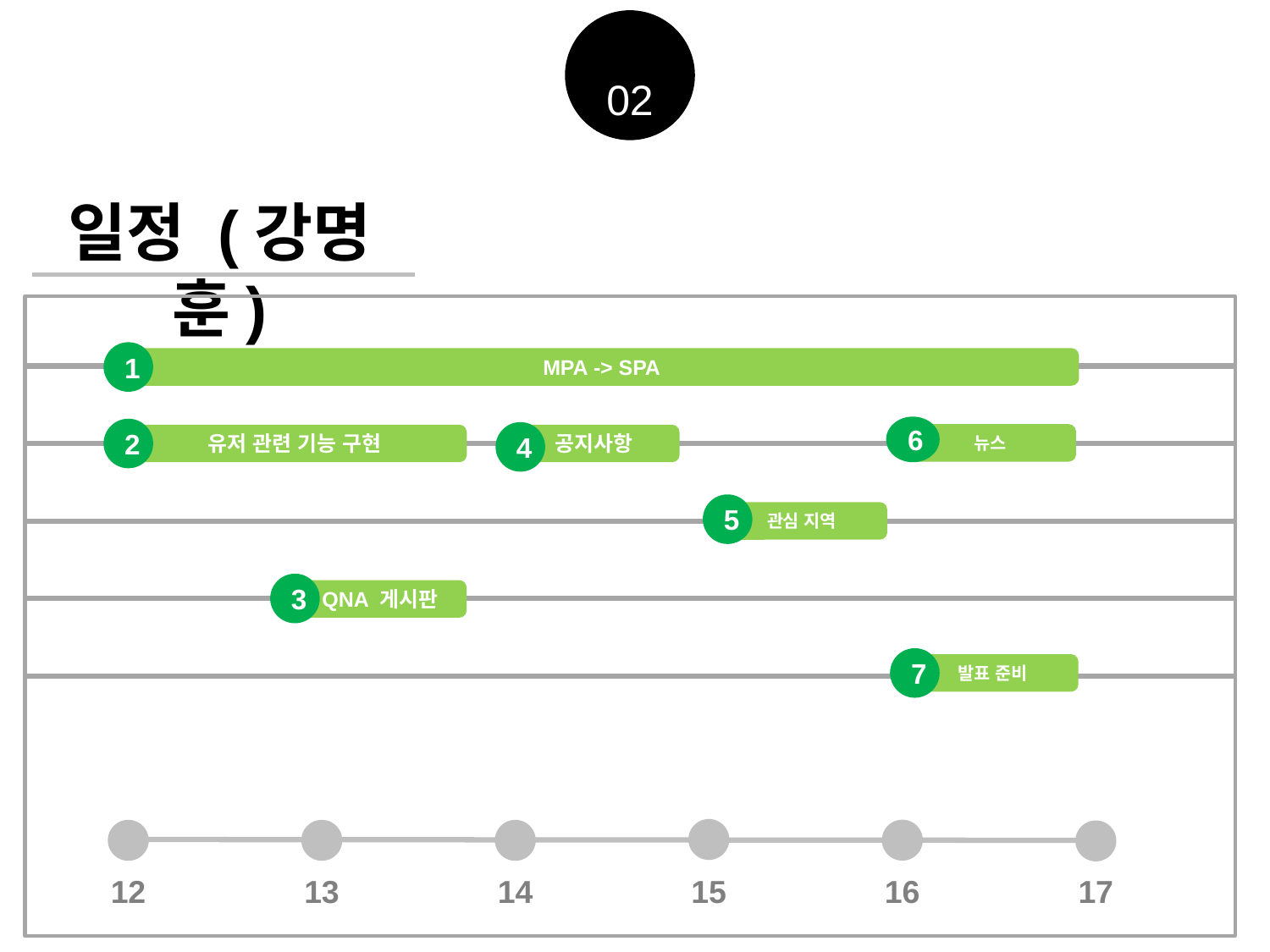

02
일정 (강명훈)

1
MPA -> SPA
6
2
4
뉴스
유저 관련 기능 구현
공지사항
5
관심 지역
3
QNA 게시판
7
발표 준비

12
13
14
15
16
17